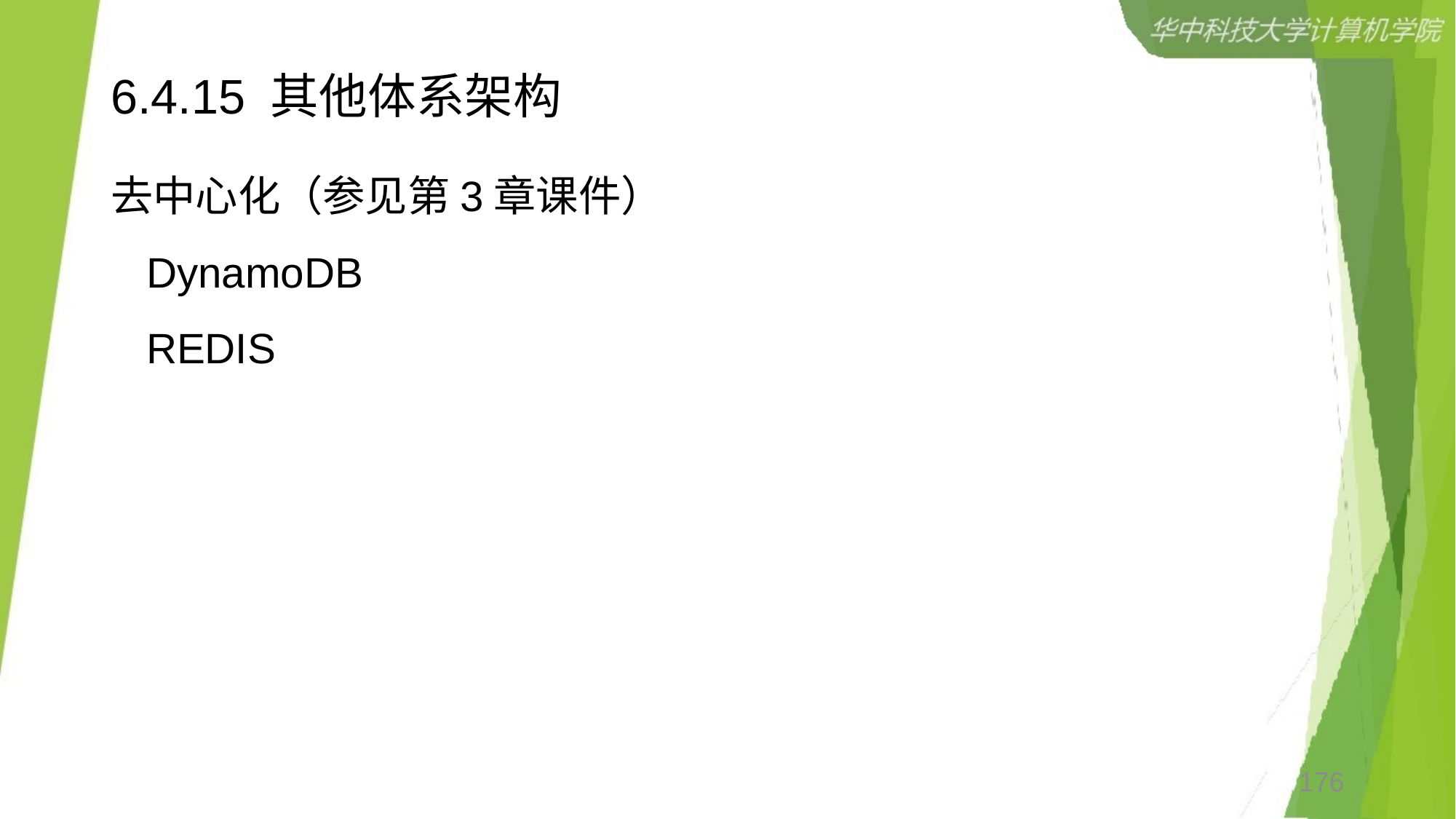

# 6.4.15 其他体系架构
去中心化（参见第3章课件）
   DynamoDB
   REDIS

176